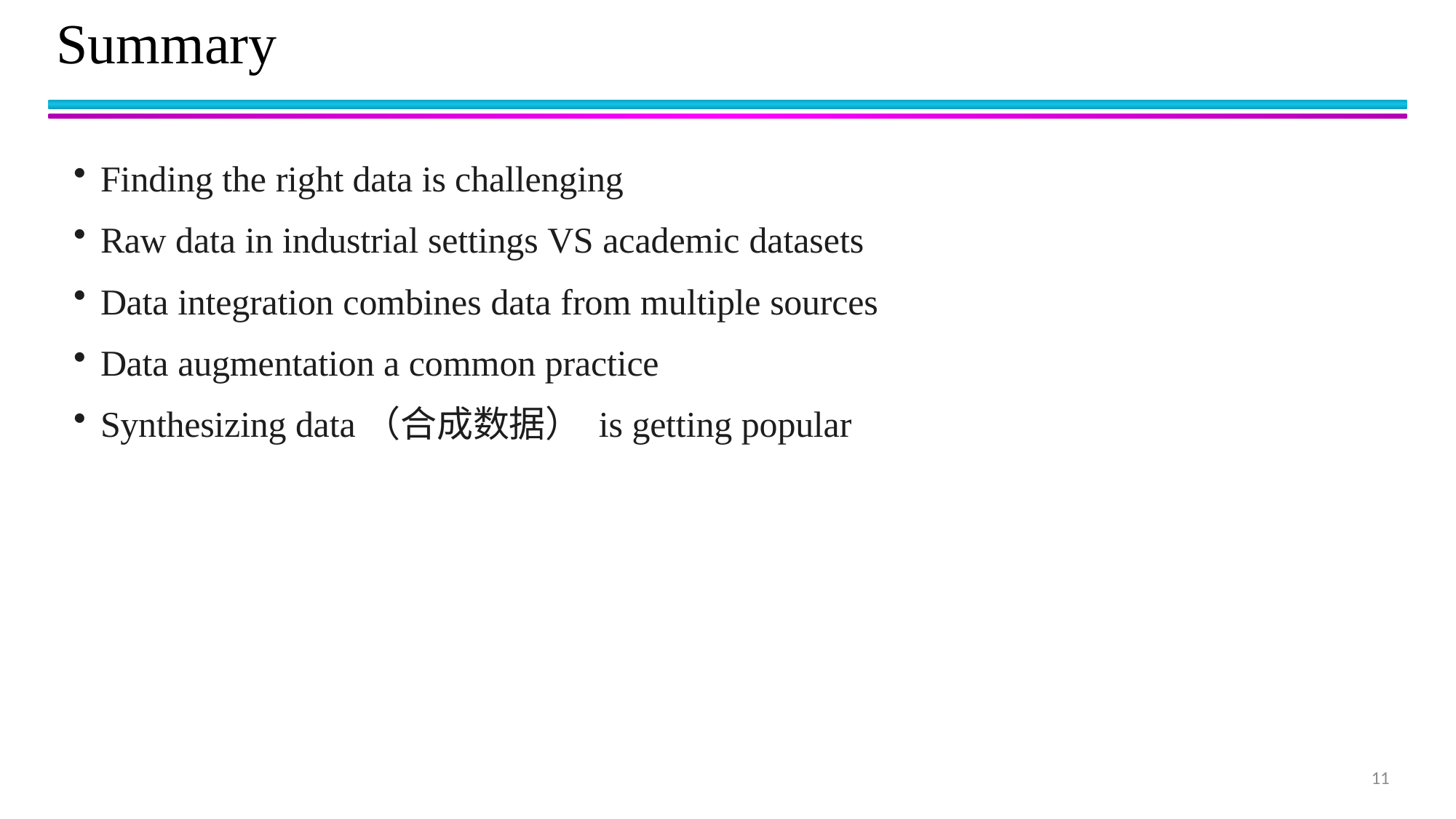

# Summary
Finding the right data is challenging
Raw data in industrial settings VS academic datasets
Data integration combines data from multiple sources
Data augmentation a common practice
Synthesizing data（合成数据） is getting popular
11